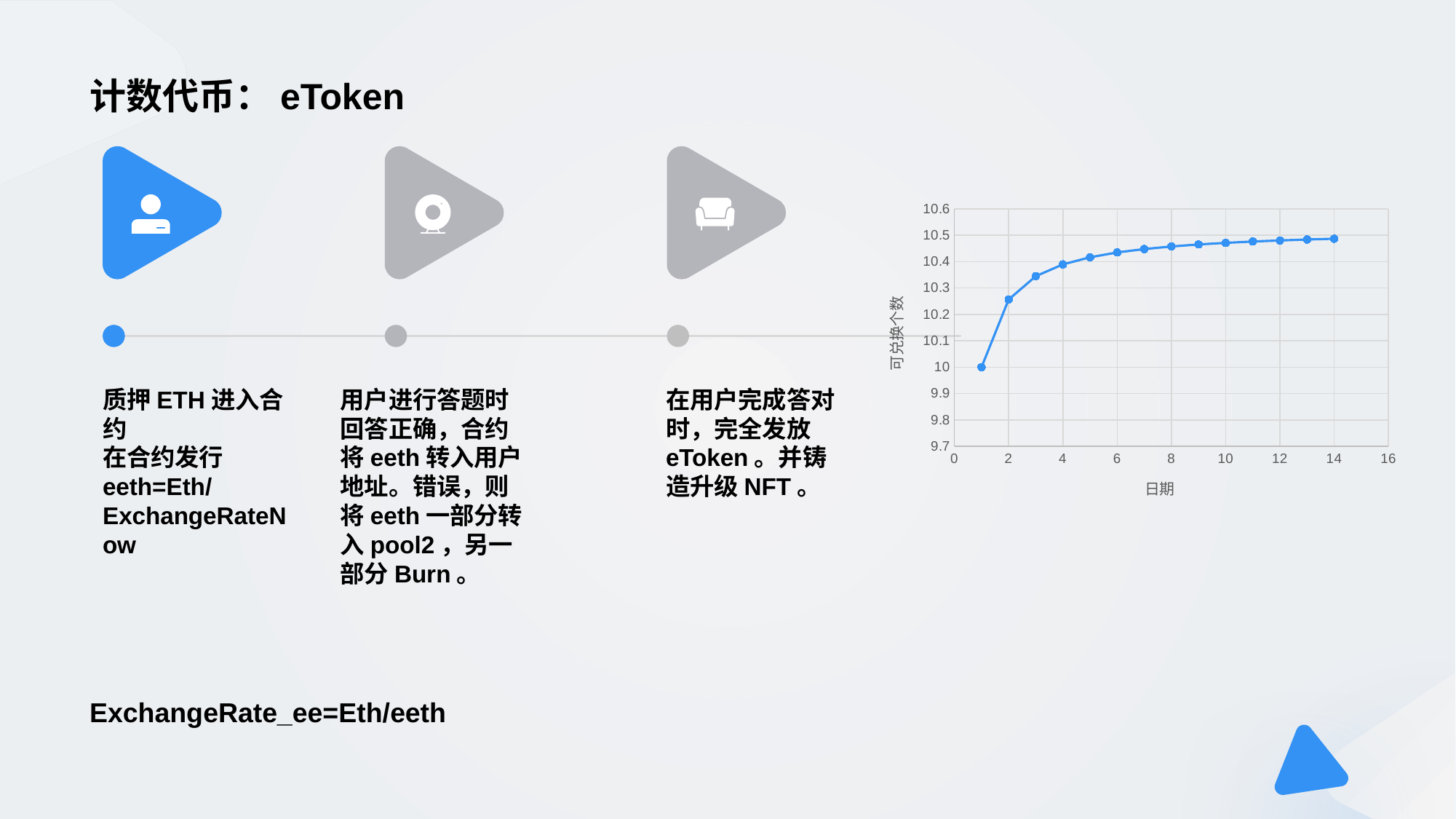

# 计数代币：eToken

### Chart

| Category | 兑换个数 |
|---|---|

用户进行答题时回答正确，合约将eeth转入用户地址。错误，则将eeth一部分转入pool2，另一部分Burn。
质押ETH进入合约
在合约发行eeth=Eth/ExchangeRateNow
在用户完成答对时，完全发放eToken。并铸造升级NFT。
ExchangeRate_ee=Eth/eeth